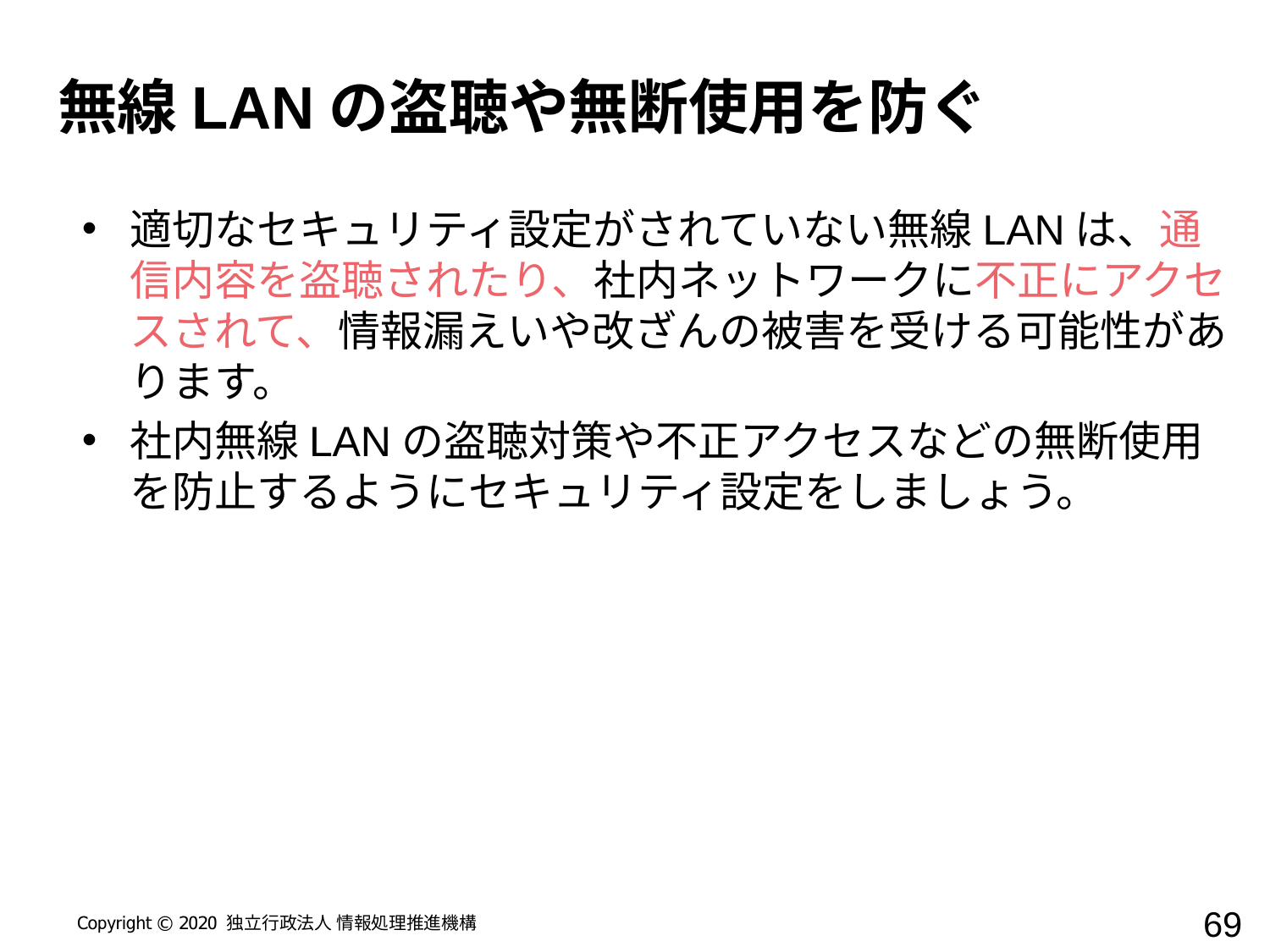

# 無線LANの盗聴や無断使用を防ぐ
適切なセキュリティ設定がされていない無線LANは、通信内容を盗聴されたり、社内ネットワークに不正にアクセスされて、情報漏えいや改ざんの被害を受ける可能性があります。
社内無線LANの盗聴対策や不正アクセスなどの無断使用を防止するようにセキュリティ設定をしましょう。